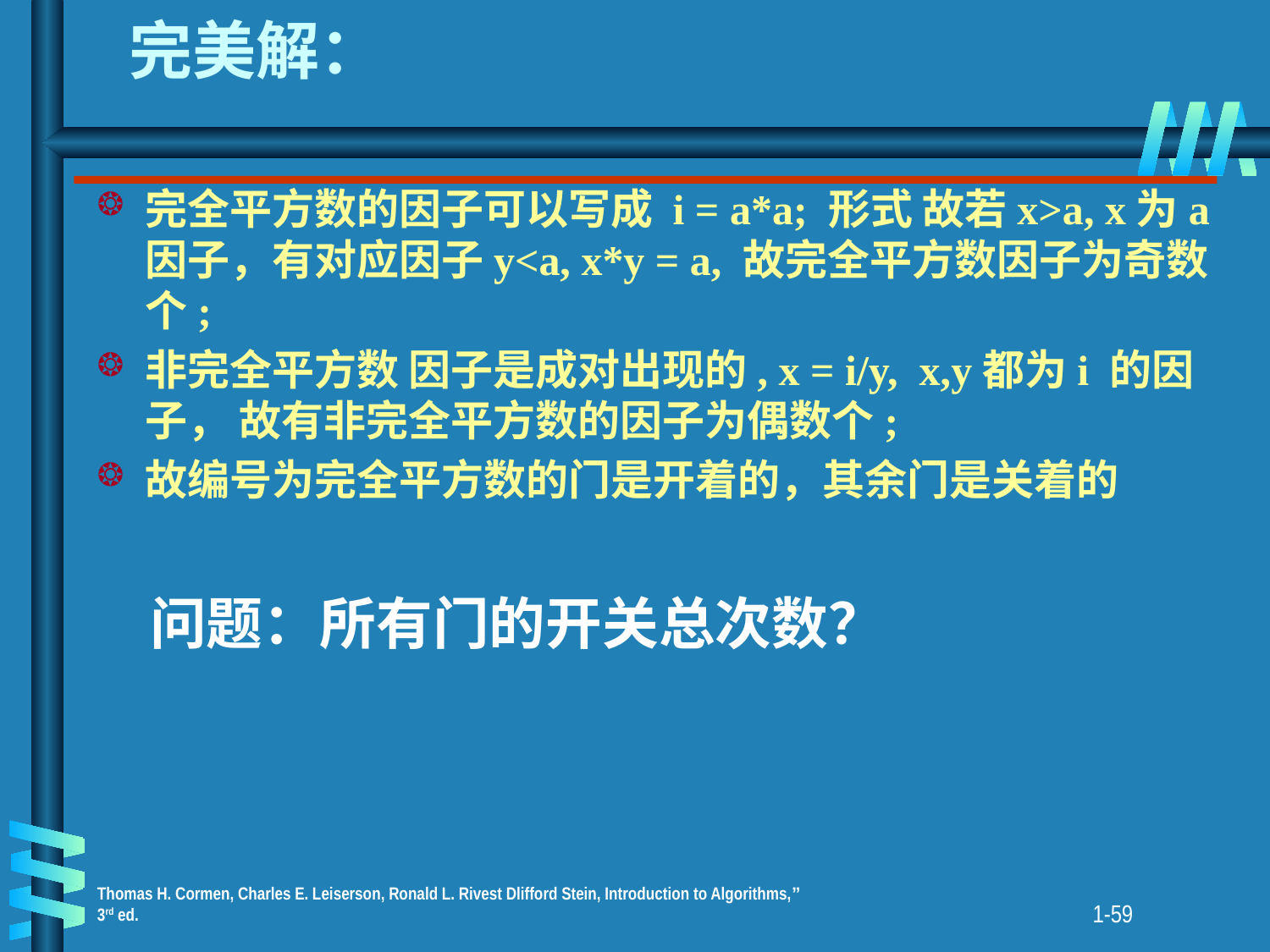

# 完美解：
完全平方数的因子可以写成 i = a*a; 形式 故若x>a, x为a因子，有对应因子y<a, x*y = a, 故完全平方数因子为奇数个;
非完全平方数 因子是成对出现的, x = i/y,  x,y都为i 的因子， 故有非完全平方数的因子为偶数个;
故编号为完全平方数的门是开着的，其余门是关着的

问题：所有门的开关总次数？
1-59